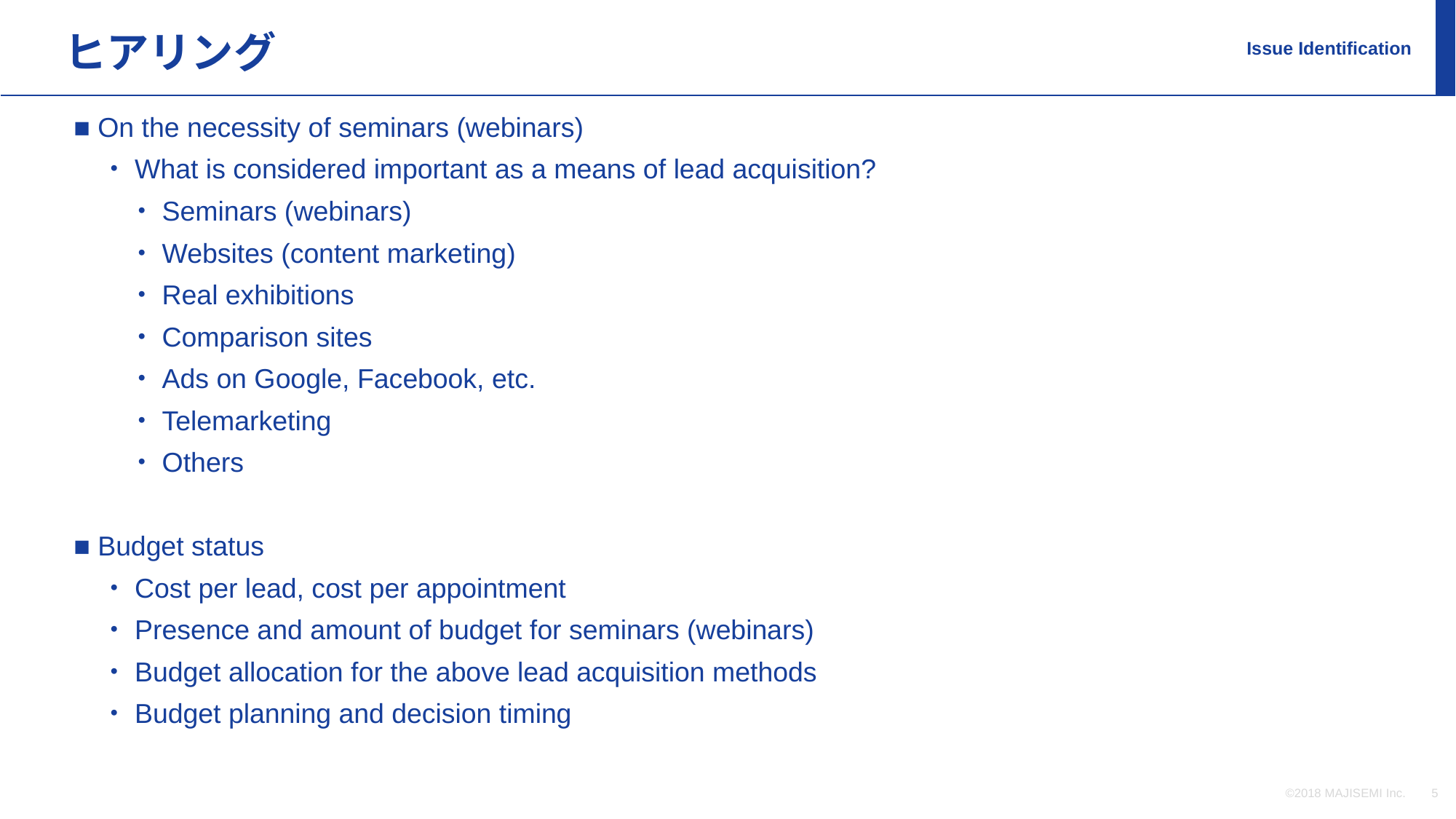

ヒアリング
Issue Identification
■ On the necessity of seminars (webinars)
　・What is considered important as a means of lead acquisition?
　　・Seminars (webinars)
　　・Websites (content marketing)
　　・Real exhibitions
　　・Comparison sites
　　・Ads on Google, Facebook, etc.
　　・Telemarketing
　　・Others

■ Budget status
　・Cost per lead, cost per appointment
　・Presence and amount of budget for seminars (webinars)
　・Budget allocation for the above lead acquisition methods
　・Budget planning and decision timing
©2018 MAJISEMI Inc.
5